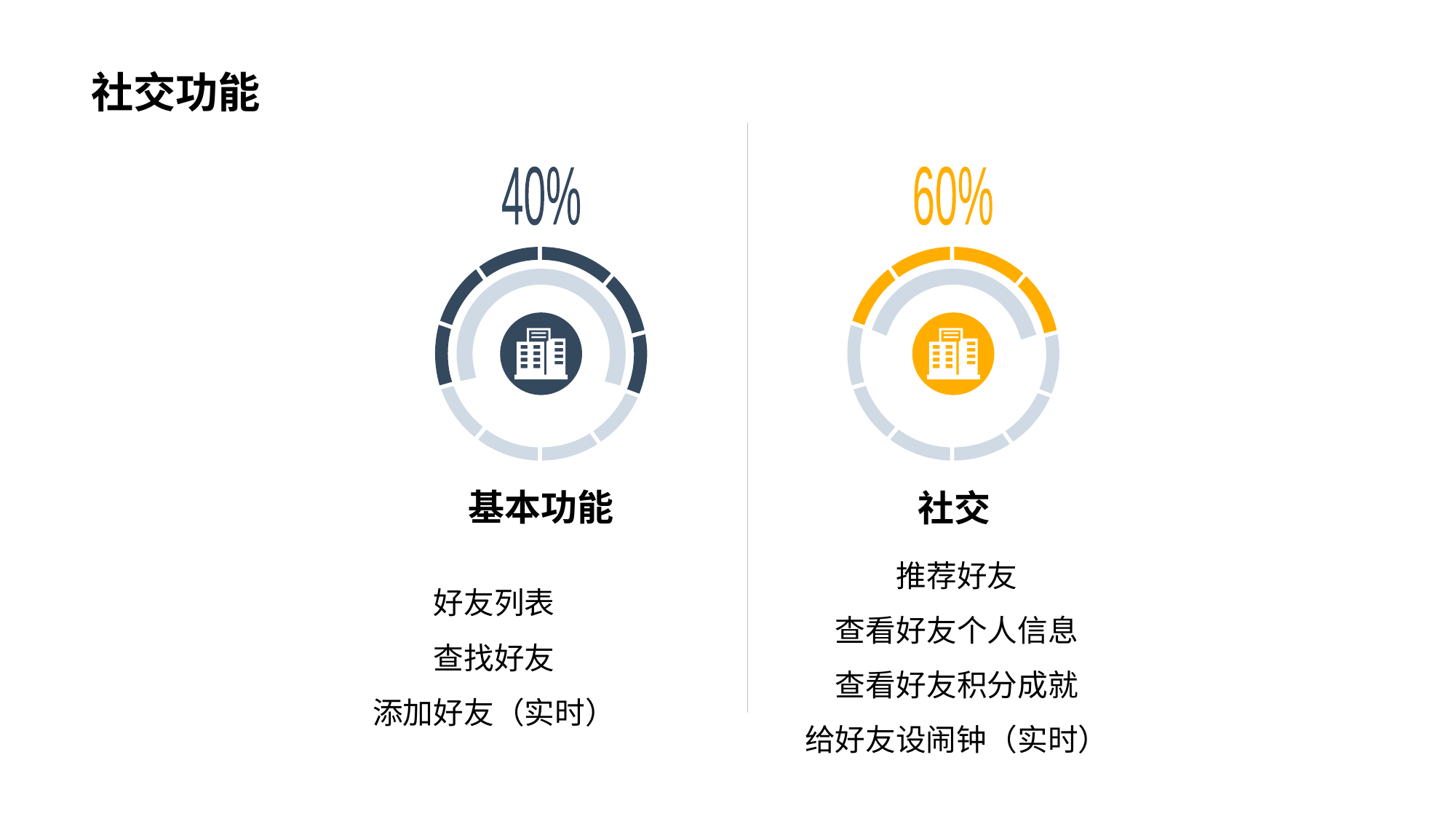

# 社交功能
40%
60%

社交
推荐好友
查看好友个人信息
查看好友积分成就
给好友设闹钟（实时）

基本功能

好友列表
查找好友
添加好友（实时）

9